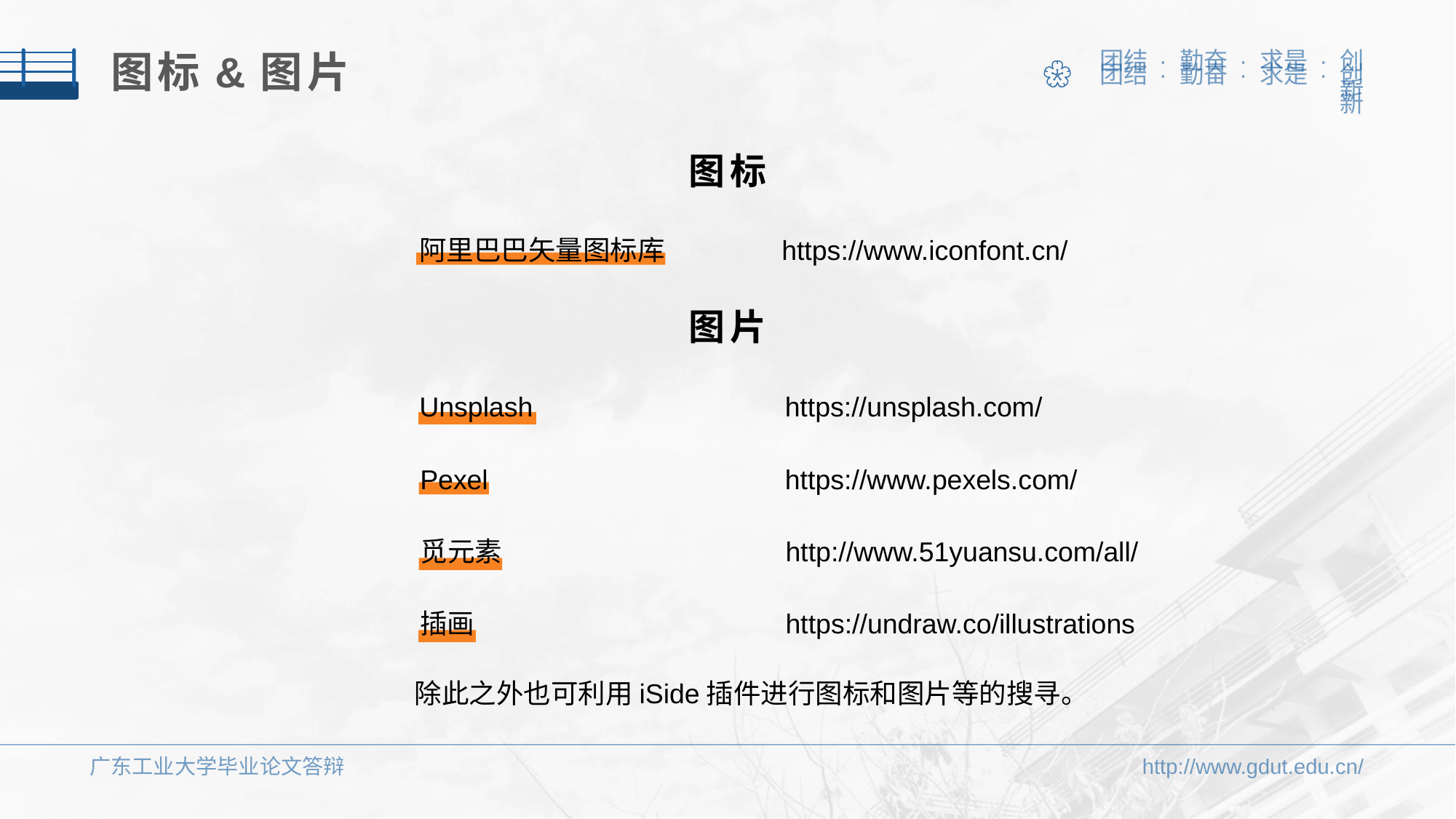

图标&图片
图标
阿里巴巴矢量图标库
https://www.iconfont.cn/

图片
Unsplash
https://unsplash.com/

Pexel
https://www.pexels.com/

觅元素
http://www.51yuansu.com/all/

插画
https://undraw.co/illustrations

除此之外也可利用iSide插件进行图标和图片等的搜寻。